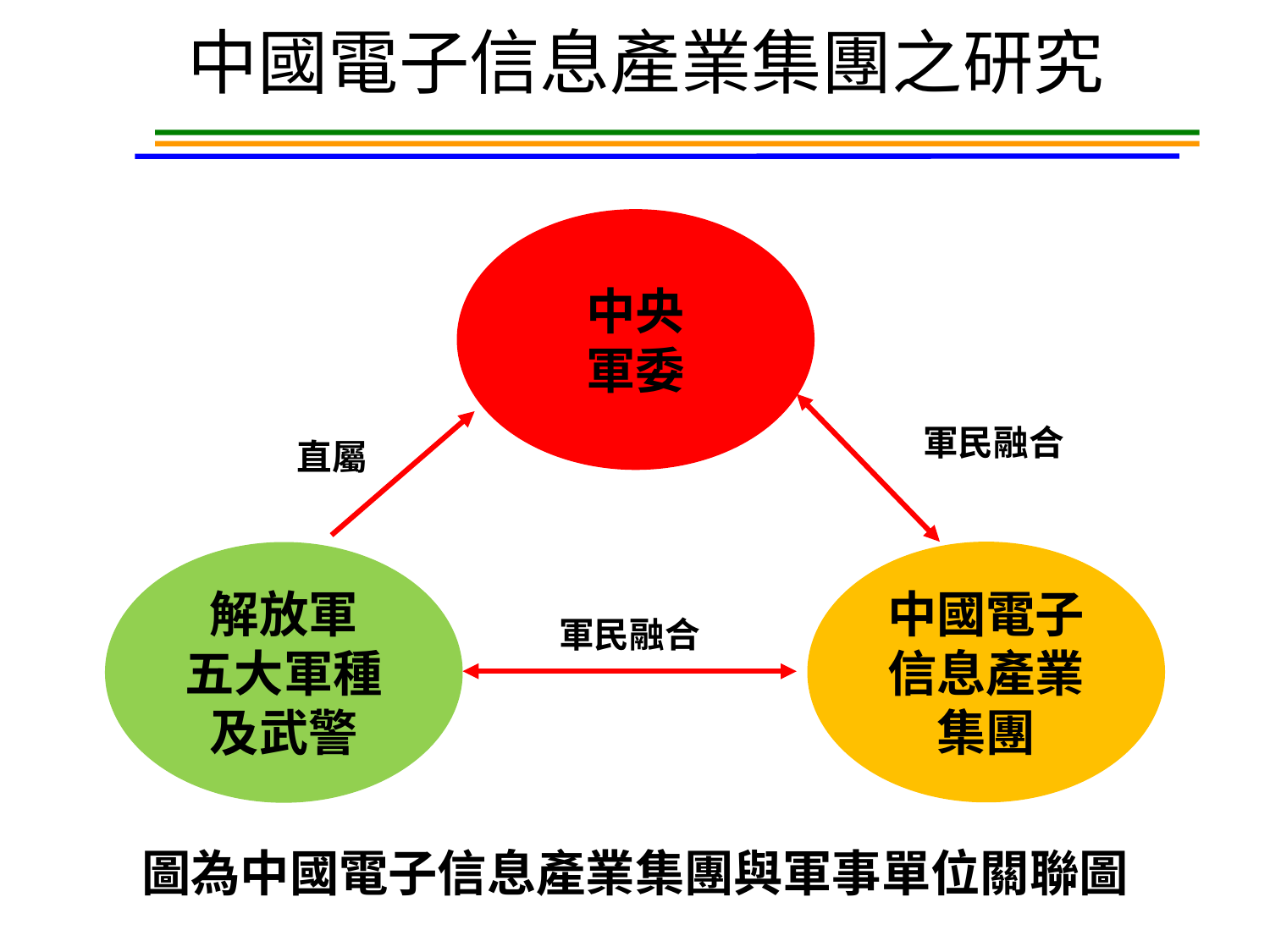

中國電子信息產業集團之研究
中央
軍委
軍民融合
直屬
中國電子
信息產業
集團
軍民融合
解放軍
五大軍種
及武警
圖為中國電子信息產業集團與軍事單位關聯圖